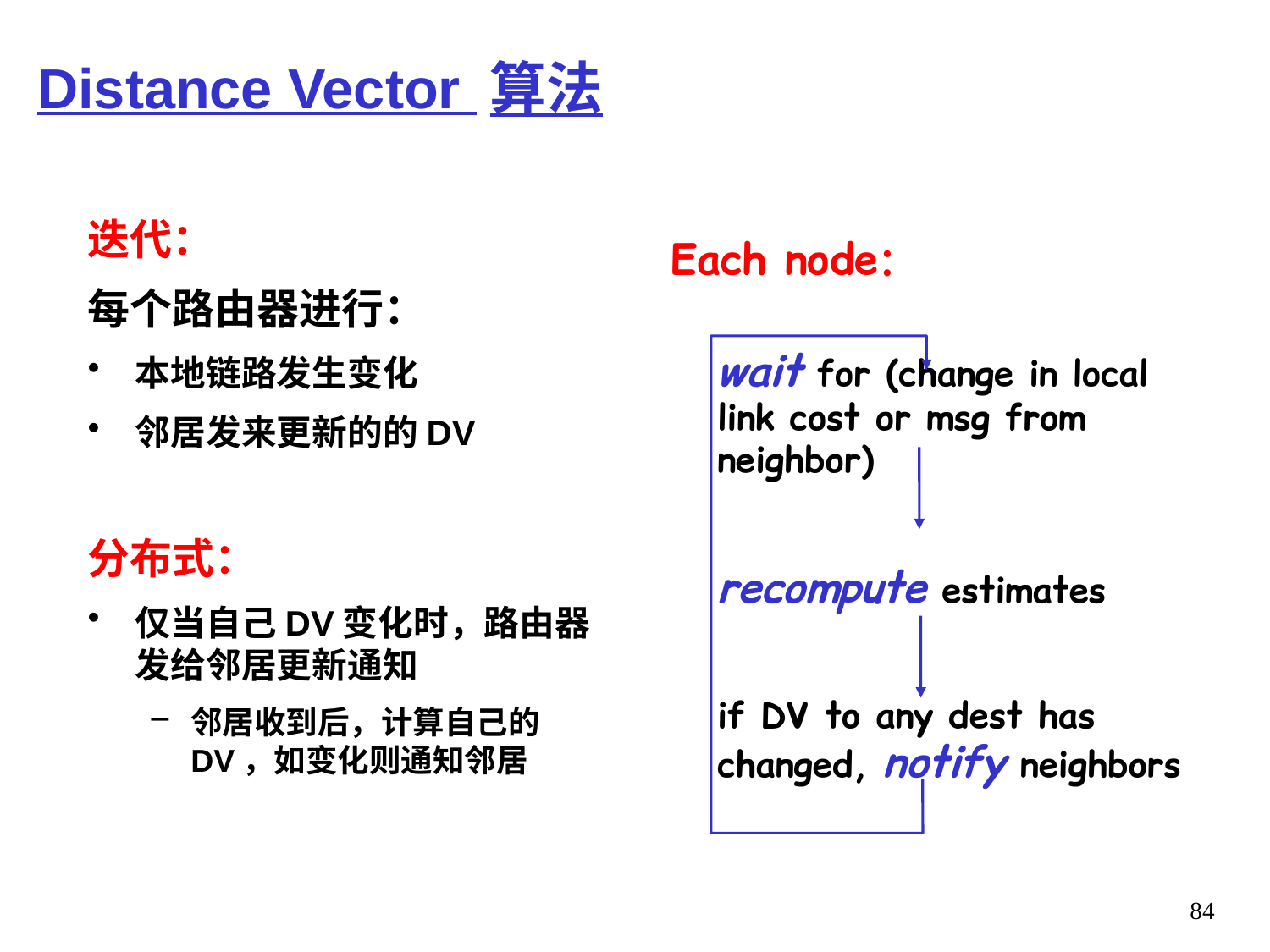

# Distance Vector 算法
迭代：
每个路由器进行：
本地链路发生变化
邻居发来更新的的DV

分布式：
仅当自己DV变化时，路由器发给邻居更新通知
邻居收到后，计算自己的DV，如变化则通知邻居
Each node:

wait for (change in local link cost or msg from neighbor)

recompute estimates

if DV to any dest has changed, notify neighbors

84